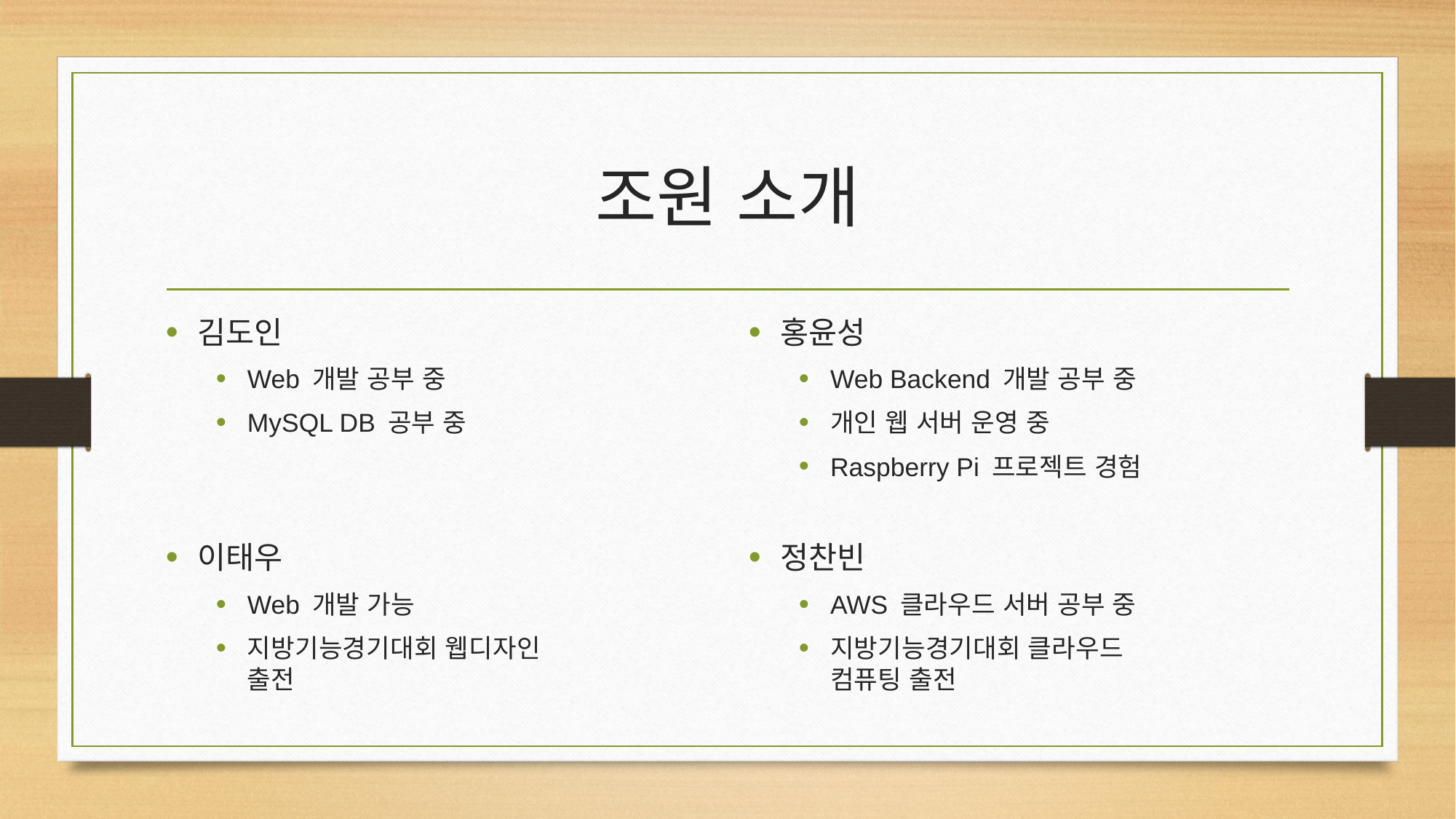

# 조원 소개
김도인
Web 개발 공부 중
MySQL DB 공부 중

이태우
Web 개발 가능
지방기능경기대회 웹디자인
출전
홍윤성
Web Backend 개발 공부 중
개인 웹 서버 운영 중
Raspberry Pi 프로젝트 경험

정찬빈
AWS 클라우드 서버 공부 중
지방기능경기대회 클라우드
컴퓨팅 출전